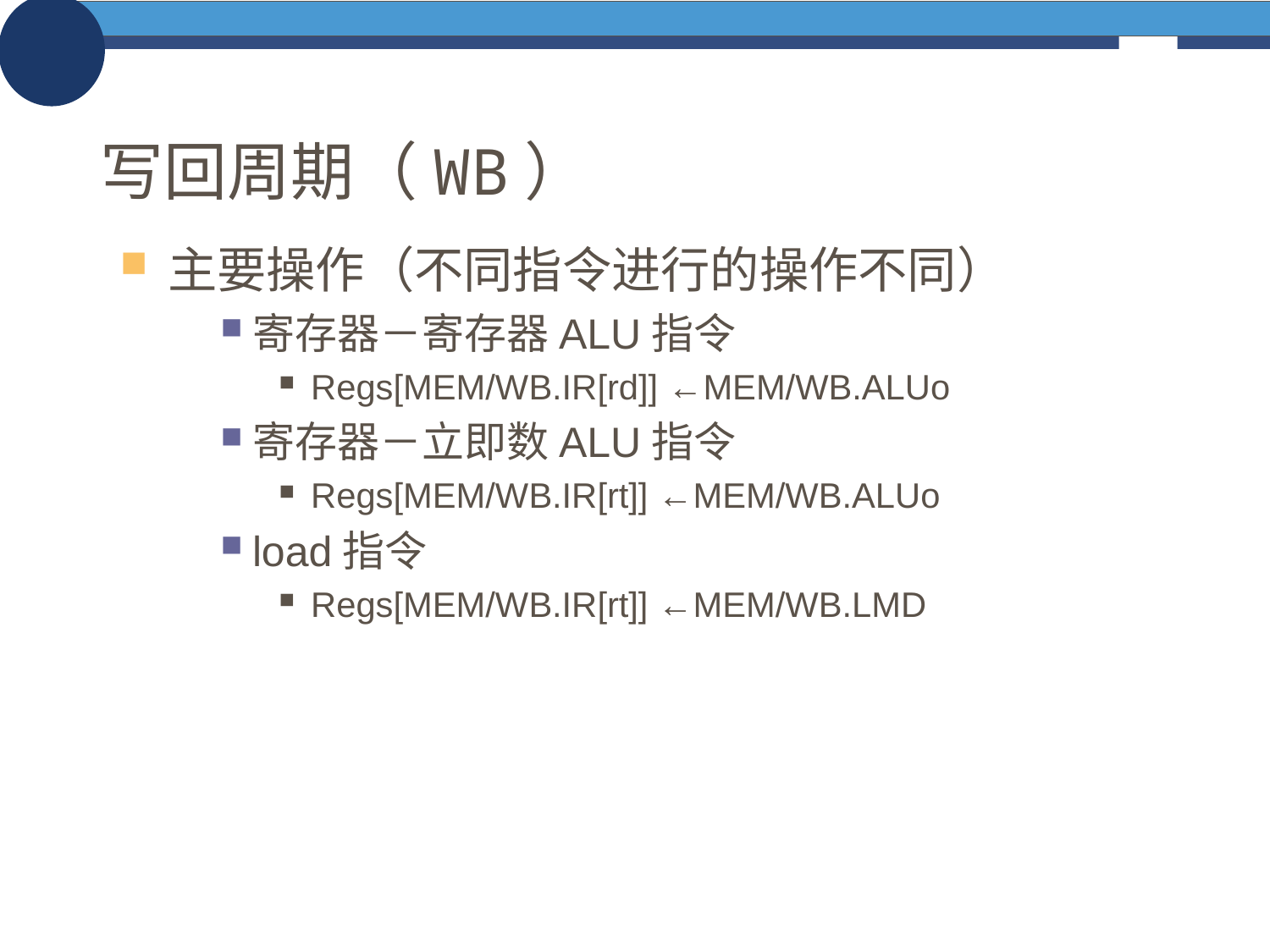

# 写回周期（WB）
主要操作（不同指令进行的操作不同）
寄存器－寄存器ALU指令
Regs[MEM/WB.IR[rd]] ←MEM/WB.ALUo
寄存器－立即数ALU指令
Regs[MEM/WB.IR[rt]] ←MEM/WB.ALUo
load指令
Regs[MEM/WB.IR[rt]] ←MEM/WB.LMD